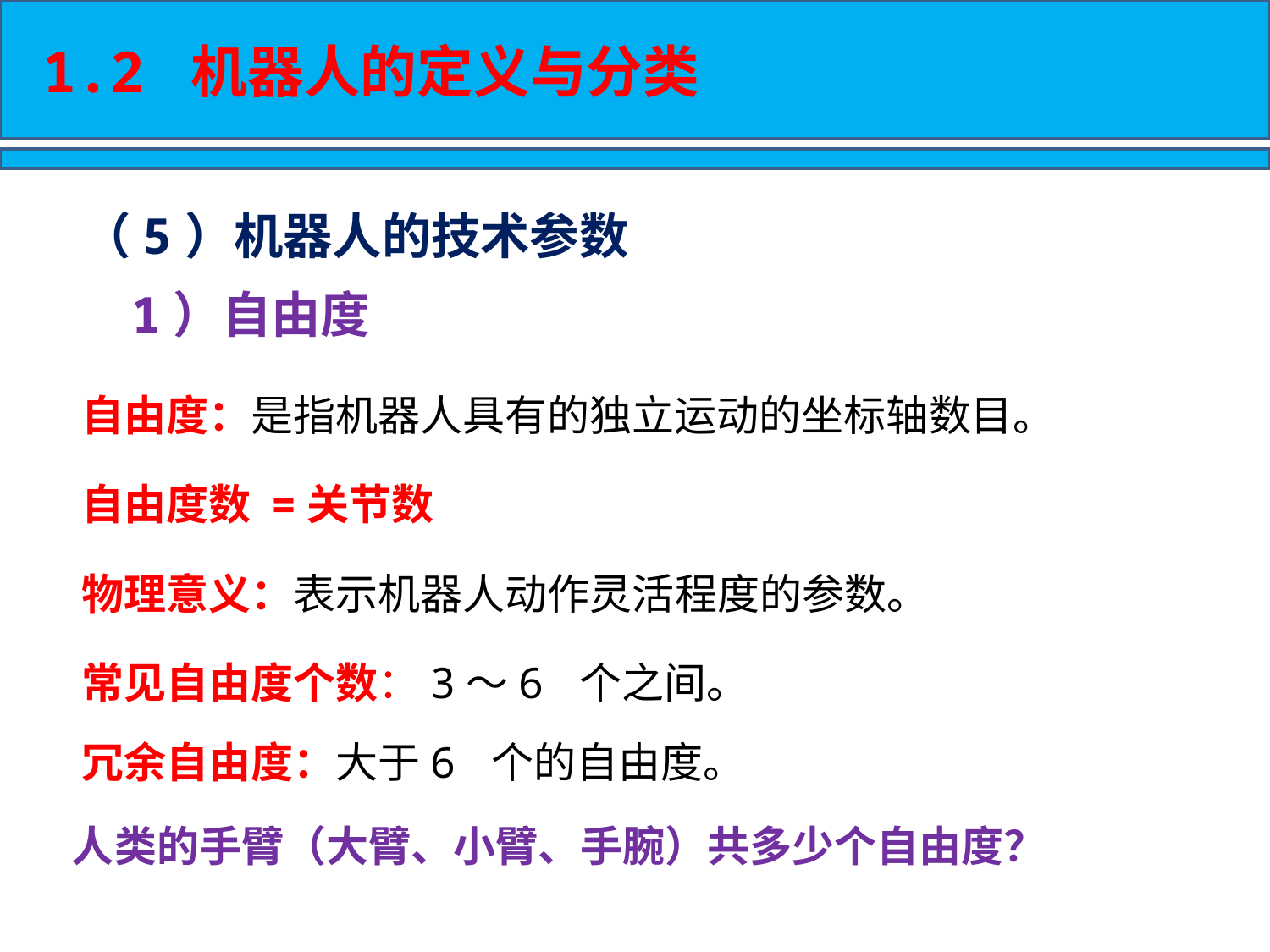

1.2 机器人的定义与分类

（5）机器人的技术参数
1）自由度
自由度：是指机器人具有的独立运动的坐标轴数目。
自由度数 =关节数
物理意义：表示机器人动作灵活程度的参数。
常见自由度个数：3～6 个之间。
冗余自由度：大于6 个的自由度。
人类的手臂（大臂、小臂、手腕）共多少个自由度？